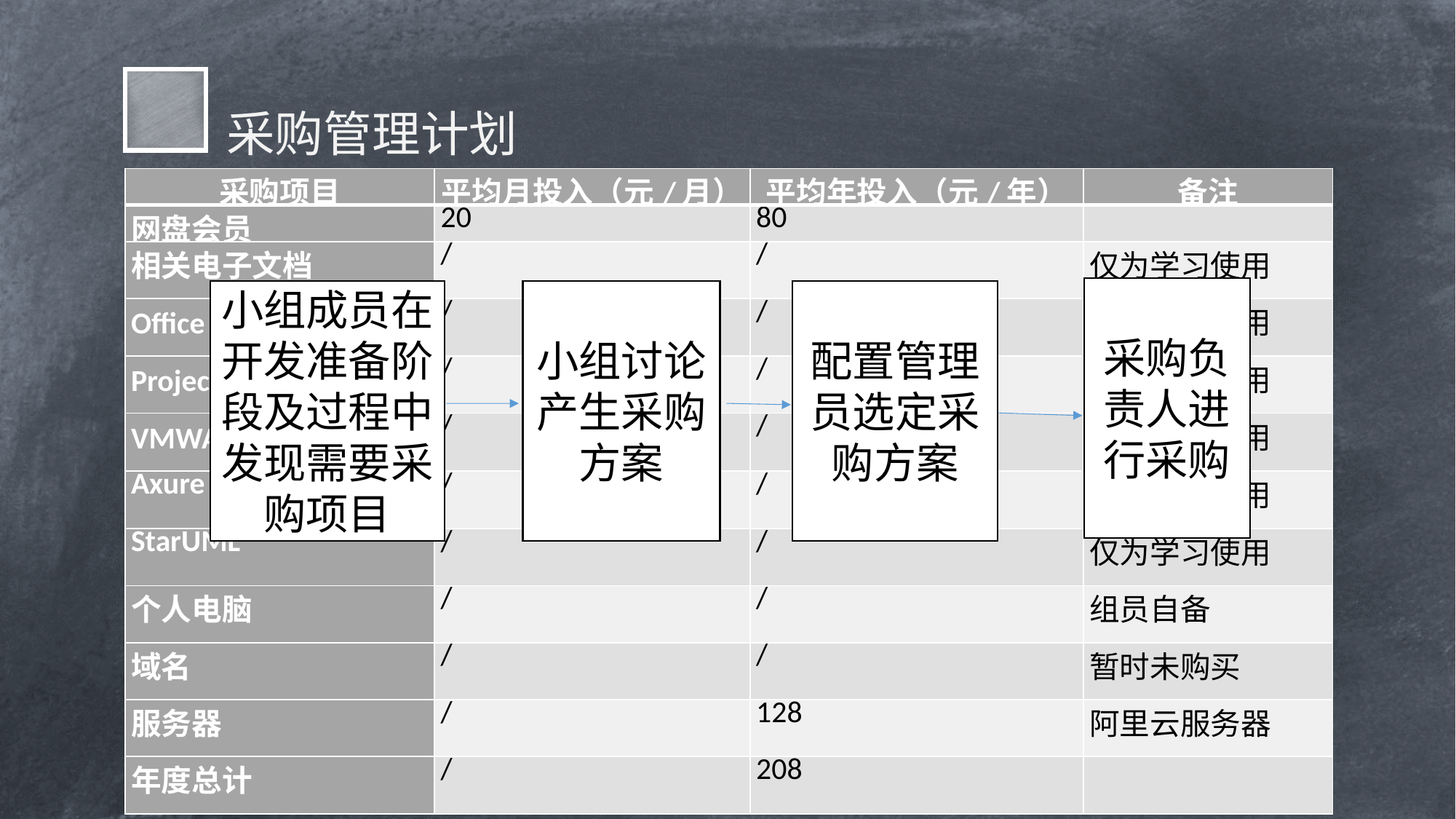

采购管理计划

| 采购项目 | 平均月投入（元/月） | 平均年投入（元/年） | 备注 |
| --- | --- | --- | --- |
| 网盘会员 | 20 | 80 |  |
| 相关电子文档 | / | / | 仅为学习使用 |
| Office工具 | / | / | 仅为学习使用 |
| Project工具 | / | / | 仅为学习使用 |
| VMWARE虚拟机工具 | / | / | 仅为学习使用 |
| Axure RP8 | / | / | 仅为学习使用 |
| StarUML | / | / | 仅为学习使用 |
| 个人电脑 | / | / | 组员自备 |
| 域名 | / | / | 暂时未购买 |
| 服务器 | / | 128 | 阿里云服务器 |
| 年度总计 | / | 208 |  |
采购负责人进行采购
小组成员在开发准备阶段及过程中发现需要采购项目
小组讨论产生采购方案
配置管理员选定采购方案